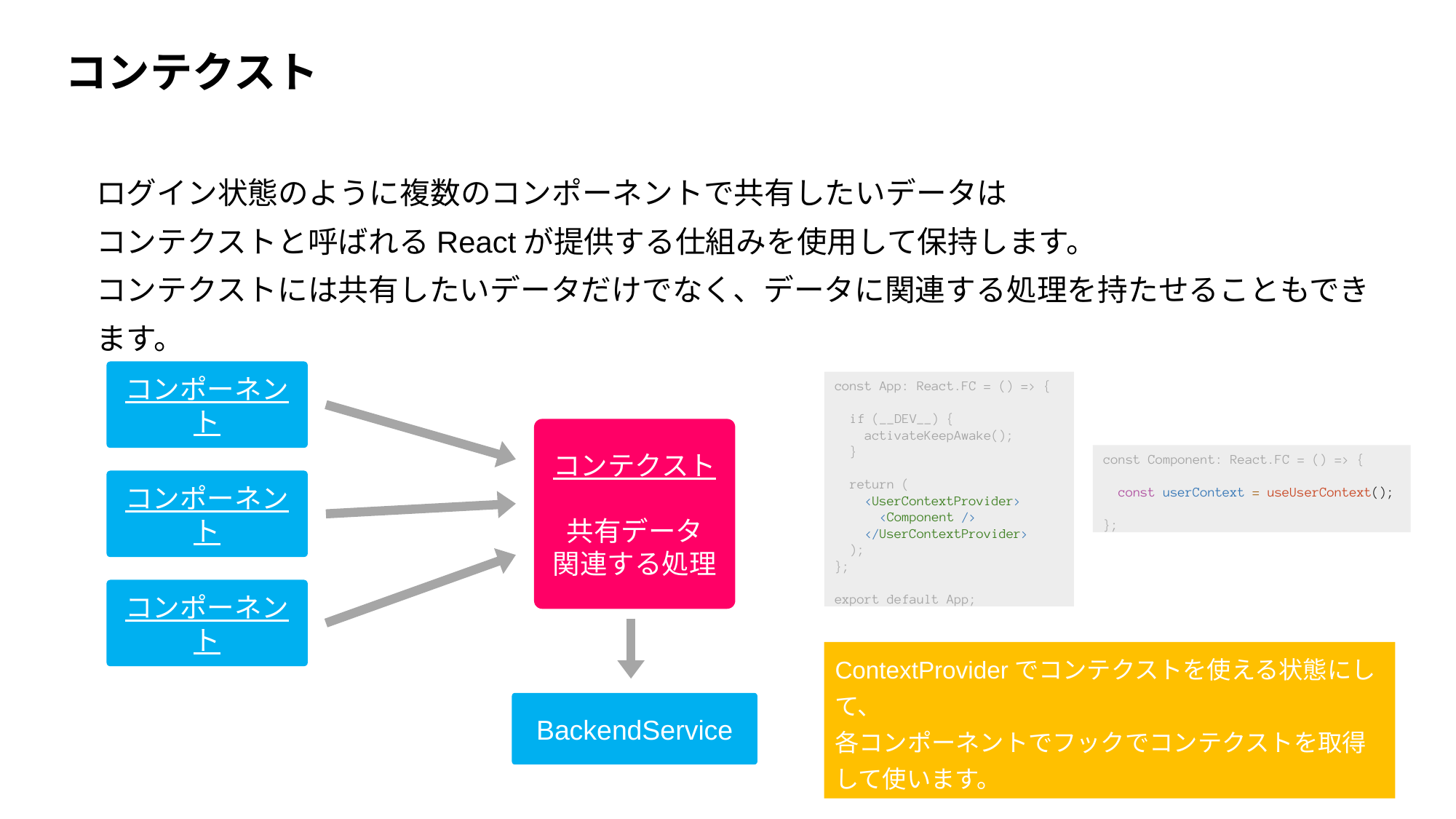

コンテクスト
ログイン状態のように複数のコンポーネントで共有したいデータは
コンテクストと呼ばれるReactが提供する仕組みを使用して保持します。
コンテクストには共有したいデータだけでなく、データに関連する処理を持たせることもできます。
コンポーネント
const App: React.FC = () => {
  if (__DEV__) {
    activateKeepAwake();
  }
  return (
    <UserContextProvider>
      <Component />
    </UserContextProvider>
  );
};
export default App;
コンテクスト

共有データ
関連する処理
const Component: React.FC = () => {
  const userContext = useUserContext();
};
コンポーネント
コンポーネント
ContextProviderでコンテクストを使える状態にして、
各コンポーネントでフックでコンテクストを取得して使います。
BackendService
122